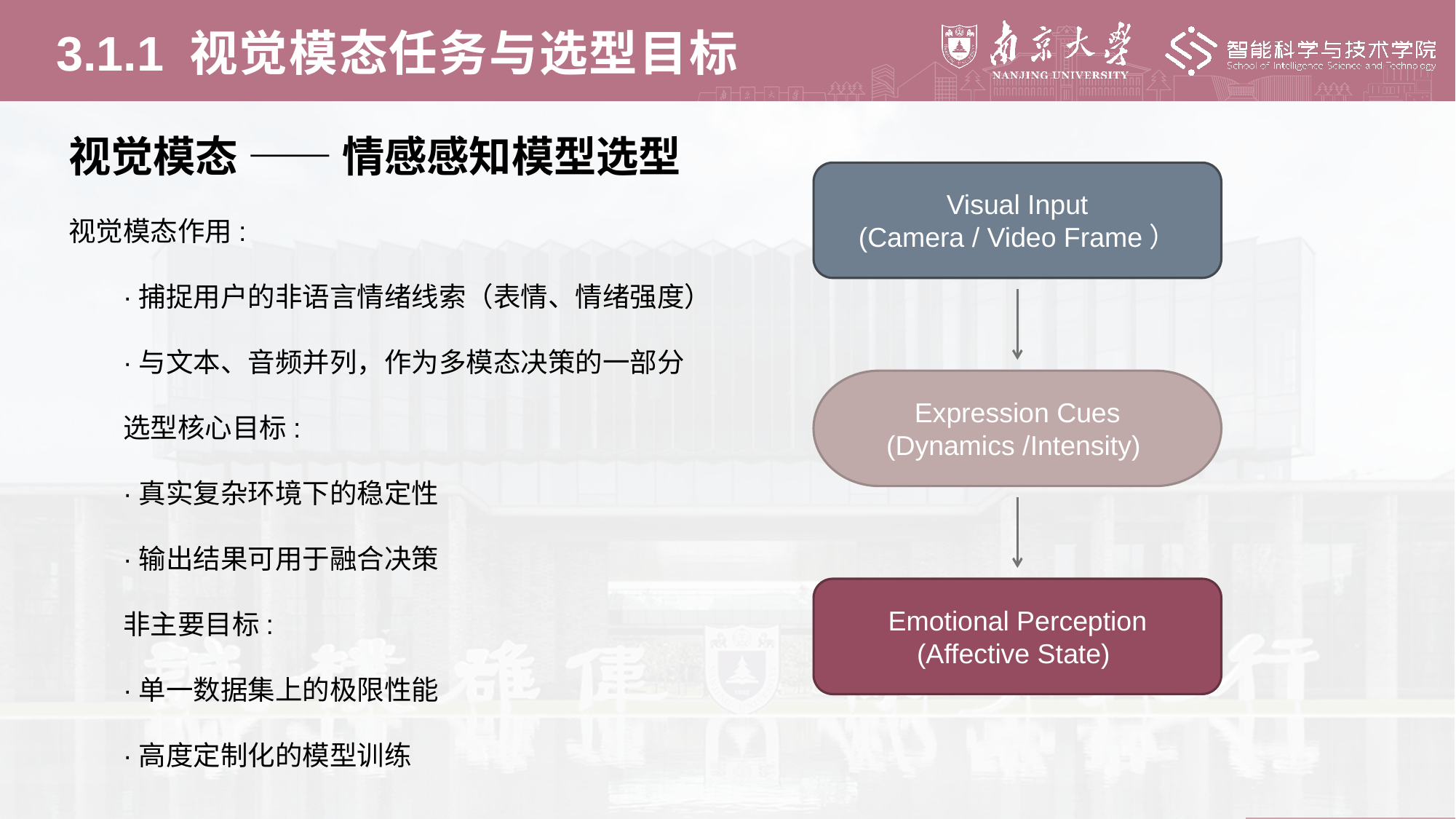

3.1.1 视觉模态任务与选型目标
视觉模态 —— 情感感知模型选型

视觉模态作用:

·捕捉用户的非语言情绪线索（表情、情绪强度）

·与文本、音频并列，作为多模态决策的一部分

选型核心目标:

·真实复杂环境下的稳定性

·输出结果可用于融合决策

非主要目标:

·单一数据集上的极限性能

·高度定制化的模型训练
Visual Input
(Camera / Video Frame）
Expression Cues
(Dynamics /Intensity)
Emotional Perception
(Affective State)